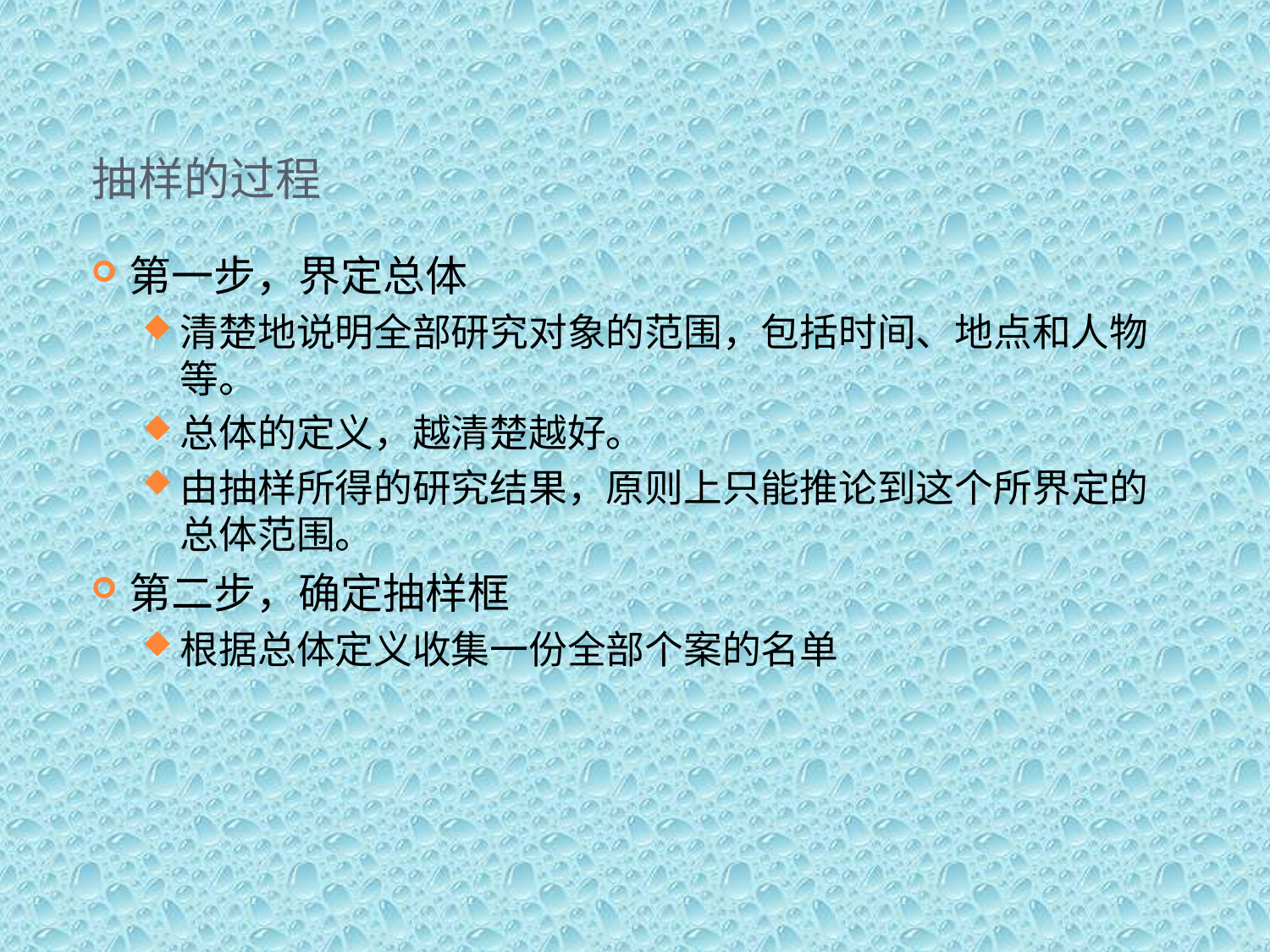

# 抽样的过程
第一步，界定总体
清楚地说明全部研究对象的范围，包括时间、地点和人物等。
总体的定义，越清楚越好。
由抽样所得的研究结果，原则上只能推论到这个所界定的总体范围。
第二步，确定抽样框
根据总体定义收集一份全部个案的名单